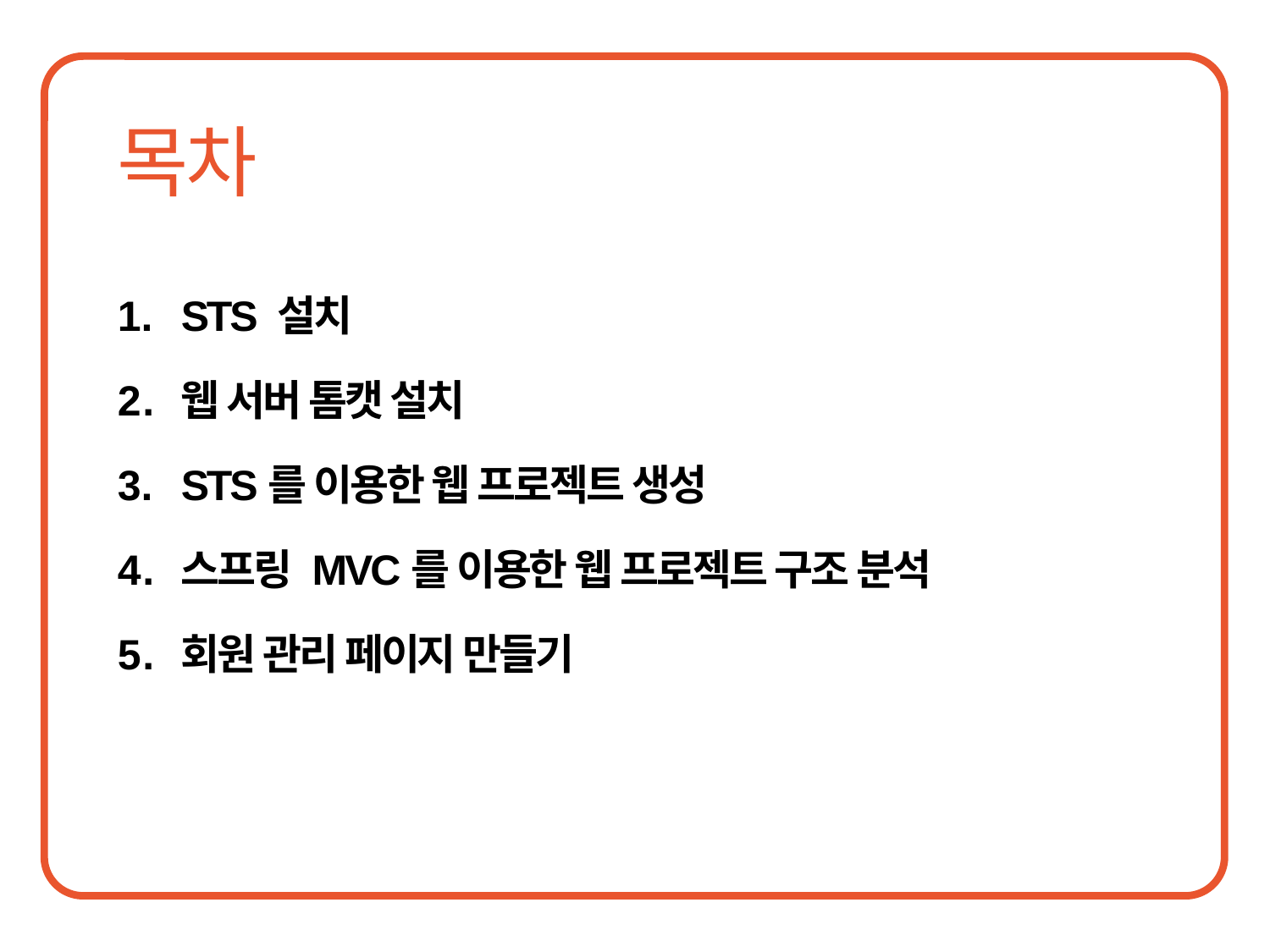

STS 설치
웹 서버 톰캣 설치
STS를 이용한 웹 프로젝트 생성
스프링 MVC를 이용한 웹 프로젝트 구조 분석
회원 관리 페이지 만들기